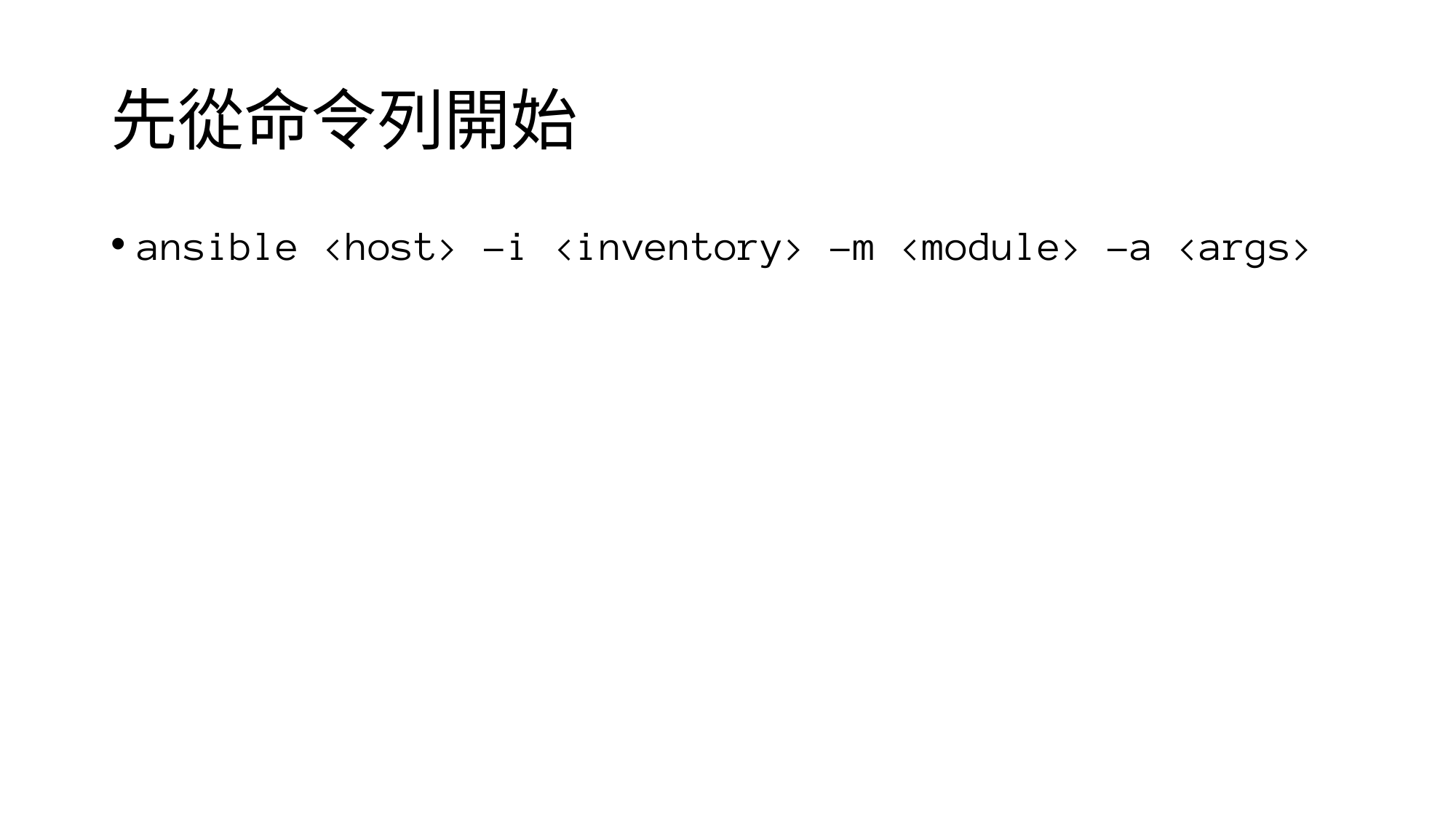

# 先從命令列開始
ansible <host> -i <inventory> -m <module> -a <args>